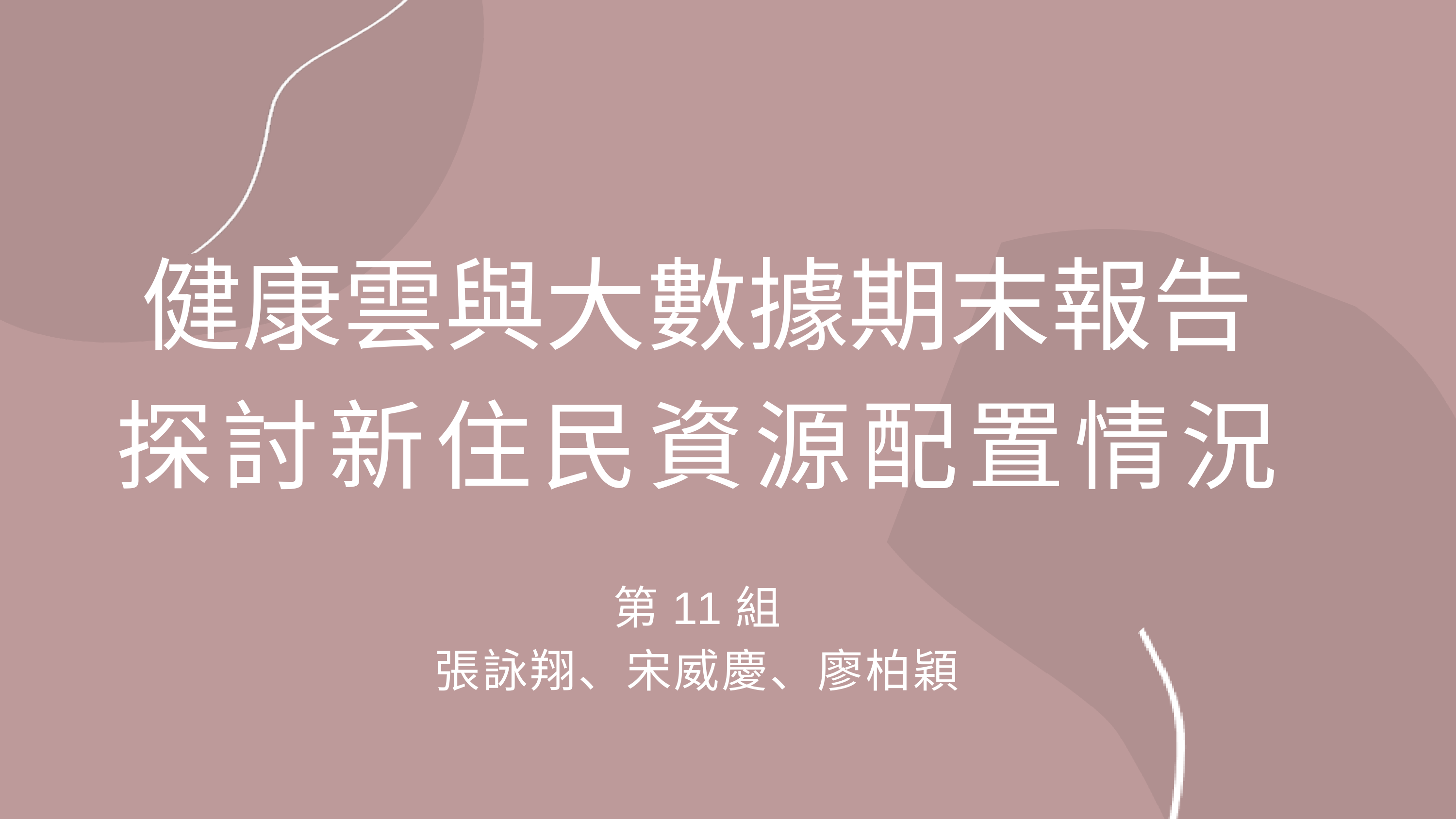

健康雲與大數據期末報告

探討新住民資源配置情況
第11組
張詠翔、宋威慶、廖柏穎